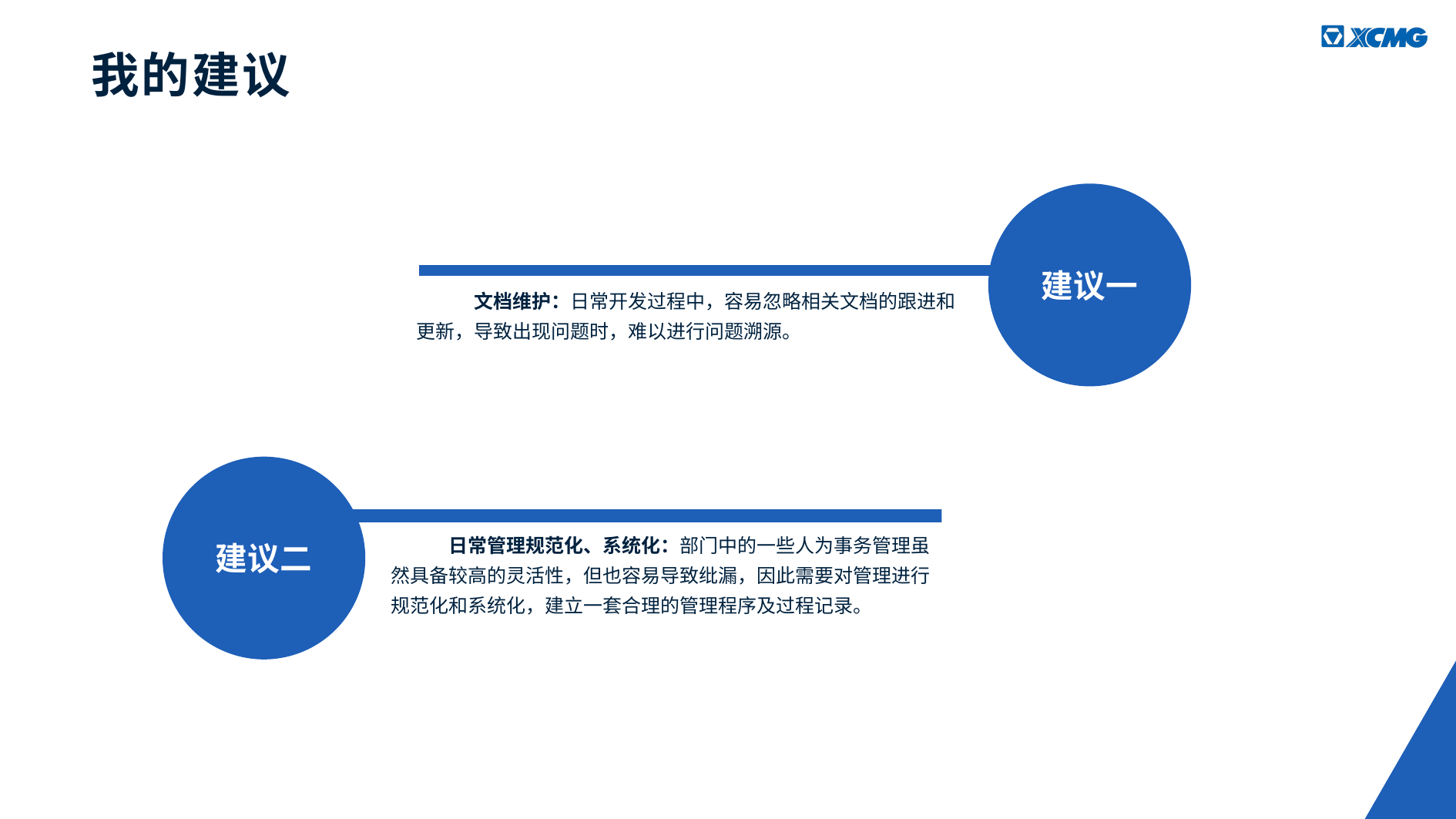

我的建议
建议一

文档维护：日常开发过程中，容易忽略相关文档的跟进和更新，导致出现问题时，难以进行问题溯源。
建议二

日常管理规范化、系统化：部门中的一些人为事务管理虽然具备较高的灵活性，但也容易导致纰漏，因此需要对管理进行规范化和系统化，建立一套合理的管理程序及过程记录。
14